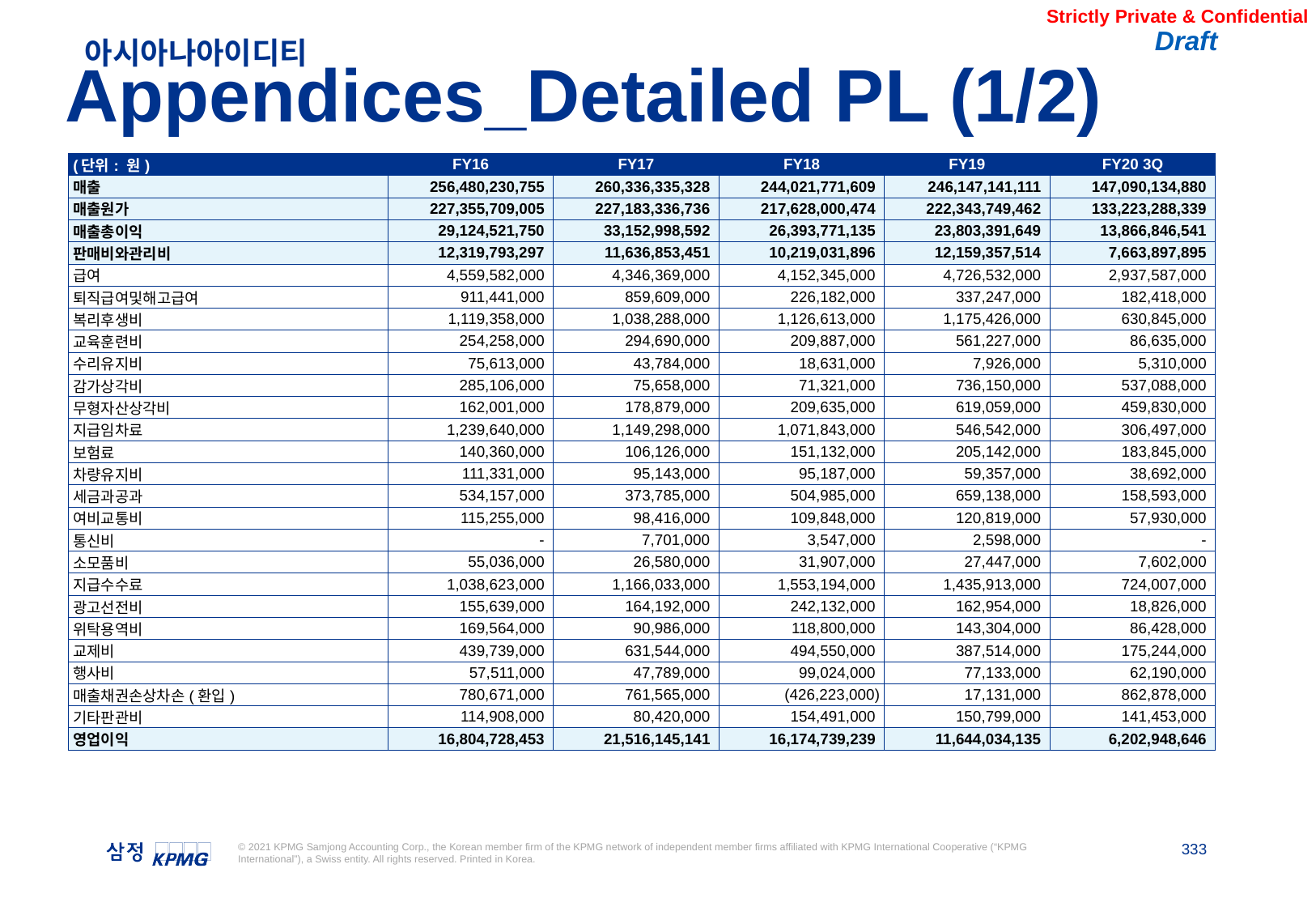

아시아나아이디티
Appendices_Detailed PL (1/2)
| (단위: 원) | FY16 | FY17 | FY18 | FY19 | FY20 3Q |
| --- | --- | --- | --- | --- | --- |
| 매출 | 256,480,230,755 | 260,336,335,328 | 244,021,771,609 | 246,147,141,111 | 147,090,134,880 |
| 매출원가 | 227,355,709,005 | 227,183,336,736 | 217,628,000,474 | 222,343,749,462 | 133,223,288,339 |
| 매출총이익 | 29,124,521,750 | 33,152,998,592 | 26,393,771,135 | 23,803,391,649 | 13,866,846,541 |
| 판매비와관리비 | 12,319,793,297 | 11,636,853,451 | 10,219,031,896 | 12,159,357,514 | 7,663,897,895 |
| 급여 | 4,559,582,000 | 4,346,369,000 | 4,152,345,000 | 4,726,532,000 | 2,937,587,000 |
| 퇴직급여및해고급여 | 911,441,000 | 859,609,000 | 226,182,000 | 337,247,000 | 182,418,000 |
| 복리후생비 | 1,119,358,000 | 1,038,288,000 | 1,126,613,000 | 1,175,426,000 | 630,845,000 |
| 교육훈련비 | 254,258,000 | 294,690,000 | 209,887,000 | 561,227,000 | 86,635,000 |
| 수리유지비 | 75,613,000 | 43,784,000 | 18,631,000 | 7,926,000 | 5,310,000 |
| 감가상각비 | 285,106,000 | 75,658,000 | 71,321,000 | 736,150,000 | 537,088,000 |
| 무형자산상각비 | 162,001,000 | 178,879,000 | 209,635,000 | 619,059,000 | 459,830,000 |
| 지급임차료 | 1,239,640,000 | 1,149,298,000 | 1,071,843,000 | 546,542,000 | 306,497,000 |
| 보험료 | 140,360,000 | 106,126,000 | 151,132,000 | 205,142,000 | 183,845,000 |
| 차량유지비 | 111,331,000 | 95,143,000 | 95,187,000 | 59,357,000 | 38,692,000 |
| 세금과공과 | 534,157,000 | 373,785,000 | 504,985,000 | 659,138,000 | 158,593,000 |
| 여비교통비 | 115,255,000 | 98,416,000 | 109,848,000 | 120,819,000 | 57,930,000 |
| 통신비 | - | 7,701,000 | 3,547,000 | 2,598,000 | - |
| 소모품비 | 55,036,000 | 26,580,000 | 31,907,000 | 27,447,000 | 7,602,000 |
| 지급수수료 | 1,038,623,000 | 1,166,033,000 | 1,553,194,000 | 1,435,913,000 | 724,007,000 |
| 광고선전비 | 155,639,000 | 164,192,000 | 242,132,000 | 162,954,000 | 18,826,000 |
| 위탁용역비 | 169,564,000 | 90,986,000 | 118,800,000 | 143,304,000 | 86,428,000 |
| 교제비 | 439,739,000 | 631,544,000 | 494,550,000 | 387,514,000 | 175,244,000 |
| 행사비 | 57,511,000 | 47,789,000 | 99,024,000 | 77,133,000 | 62,190,000 |
| 매출채권손상차손(환입) | 780,671,000 | 761,565,000 | (426,223,000) | 17,131,000 | 862,878,000 |
| 기타판관비 | 114,908,000 | 80,420,000 | 154,491,000 | 150,799,000 | 141,453,000 |
| 영업이익 | 16,804,728,453 | 21,516,145,141 | 16,174,739,239 | 11,644,034,135 | 6,202,948,646 |